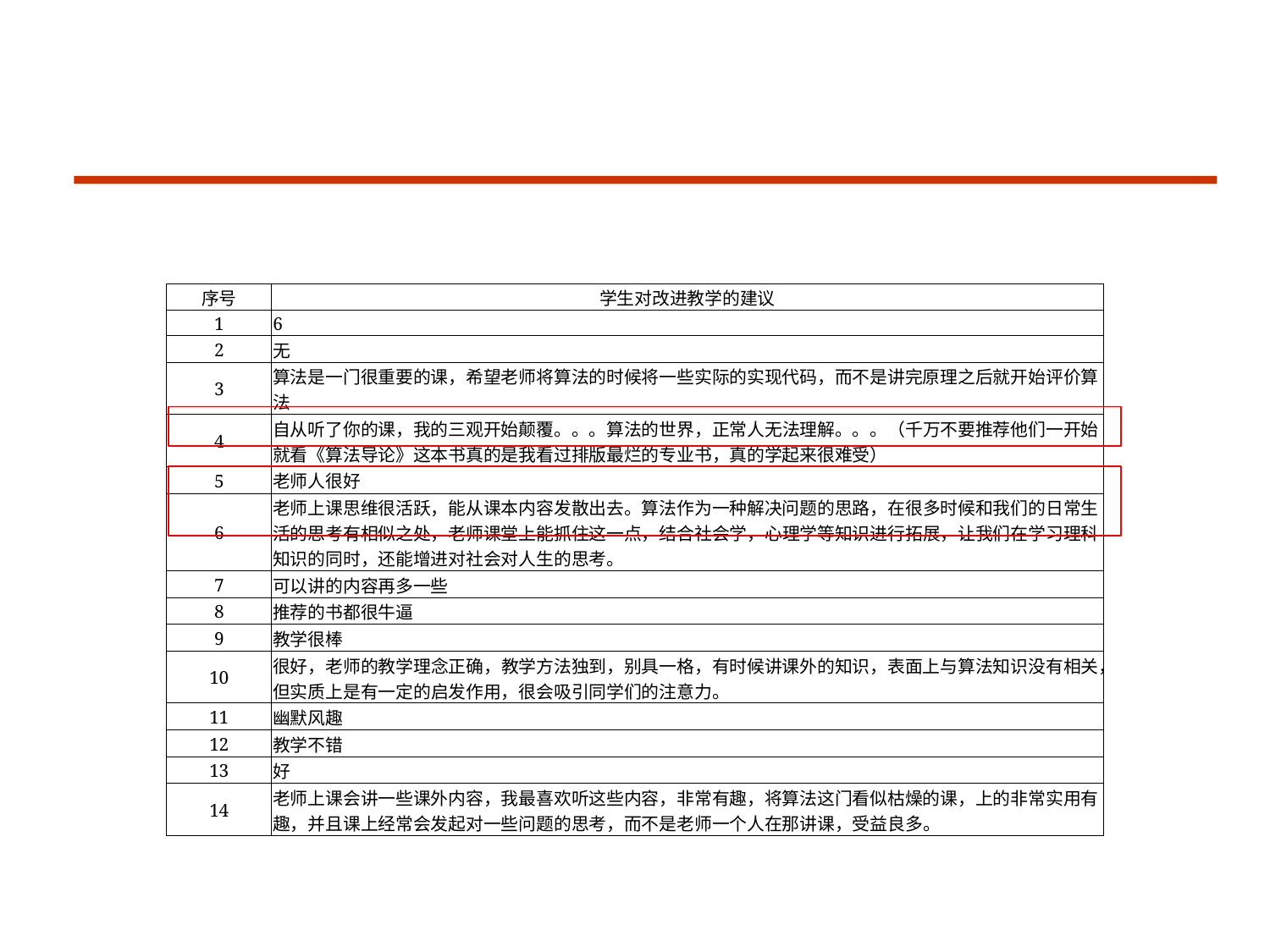

#
| 序号 | 学生对改进教学的建议 |
| --- | --- |
| 1 | 6 |
| 2 | 无 |
| 3 | 算法是一门很重要的课，希望老师将算法的时候将一些实际的实现代码，而不是讲完原理之后就开始评价算法 |
| 4 | 自从听了你的课，我的三观开始颠覆。。。算法的世界，正常人无法理解。。。（千万不要推荐他们一开始就看《算法导论》这本书真的是我看过排版最烂的专业书，真的学起来很难受） |
| 5 | 老师人很好 |
| 6 | 老师上课思维很活跃，能从课本内容发散出去。算法作为一种解决问题的思路，在很多时候和我们的日常生活的思考有相似之处，老师课堂上能抓住这一点，结合社会学，心理学等知识进行拓展，让我们在学习理科知识的同时，还能增进对社会对人生的思考。 |
| 7 | 可以讲的内容再多一些 |
| 8 | 推荐的书都很牛逼 |
| 9 | 教学很棒 |
| 10 | 很好，老师的教学理念正确，教学方法独到，别具一格，有时候讲课外的知识，表面上与算法知识没有相关，但实质上是有一定的启发作用，很会吸引同学们的注意力。 |
| 11 | 幽默风趣 |
| 12 | 教学不错 |
| 13 | 好 |
| 14 | 老师上课会讲一些课外内容，我最喜欢听这些内容，非常有趣，将算法这门看似枯燥的课，上的非常实用有趣，并且课上经常会发起对一些问题的思考，而不是老师一个人在那讲课，受益良多。 |